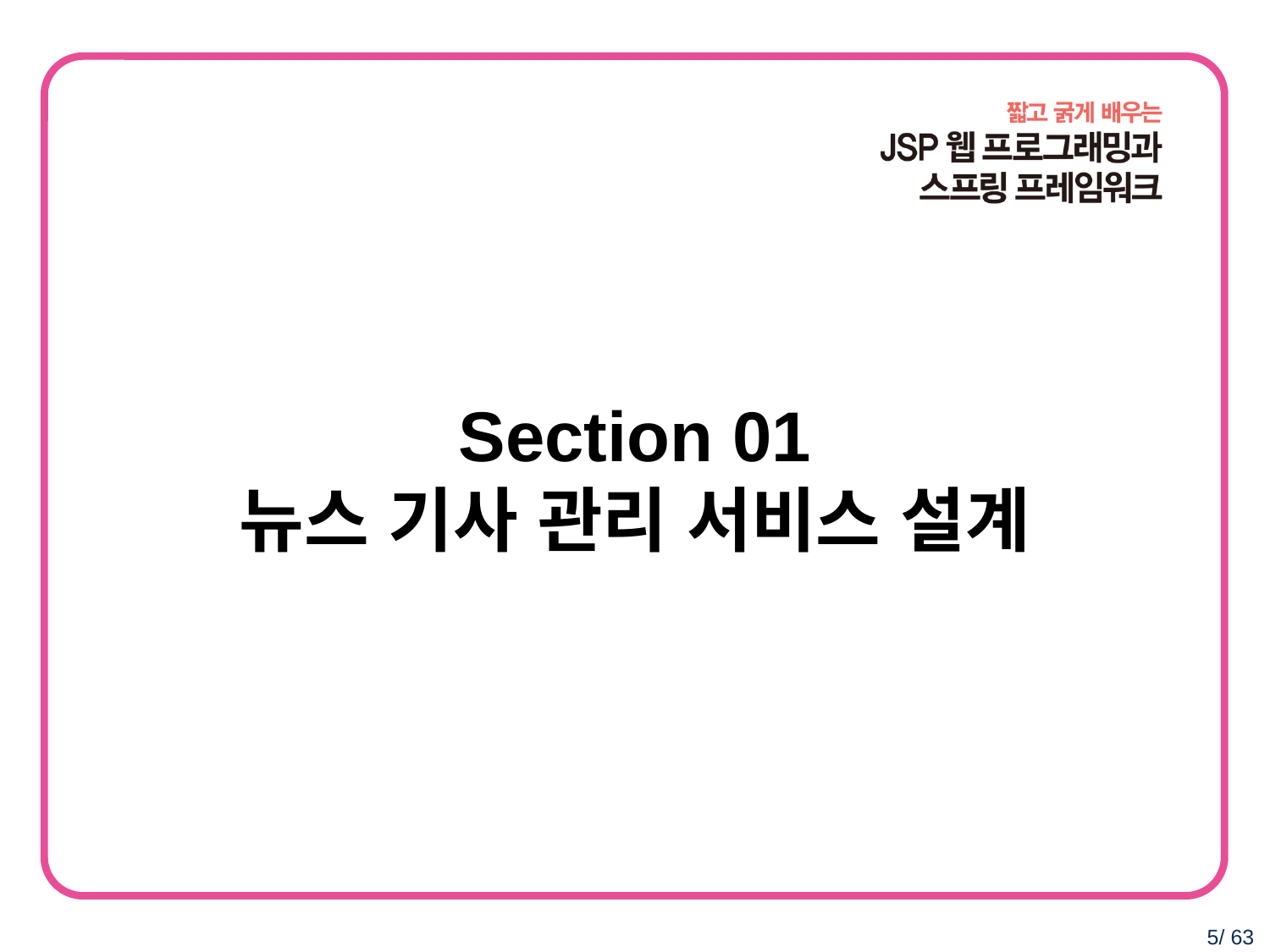

Section 01
뉴스 기사 관리 서비스 설계